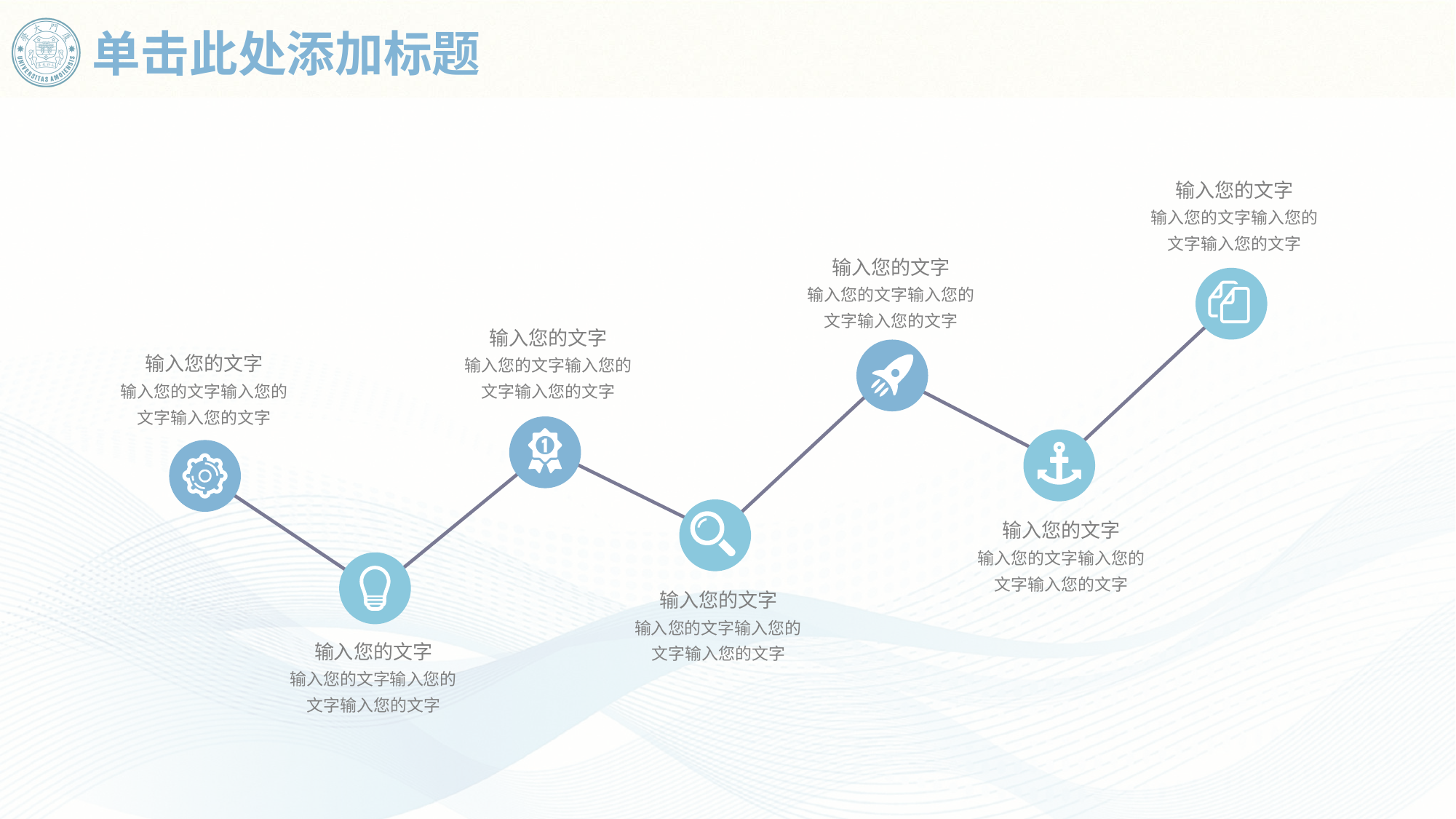

# 单击此处添加标题
输入您的文字
输入您的文字输入您的文字输入您的文字
输入您的文字
输入您的文字输入您的文字输入您的文字

输入您的文字
输入您的文字输入您的文字输入您的文字
输入您的文字
输入您的文字输入您的文字输入您的文字

输入您的文字
输入您的文字输入您的文字输入您的文字

输入您的文字
输入您的文字输入您的文字输入您的文字
输入您的文字
输入您的文字输入您的文字输入您的文字